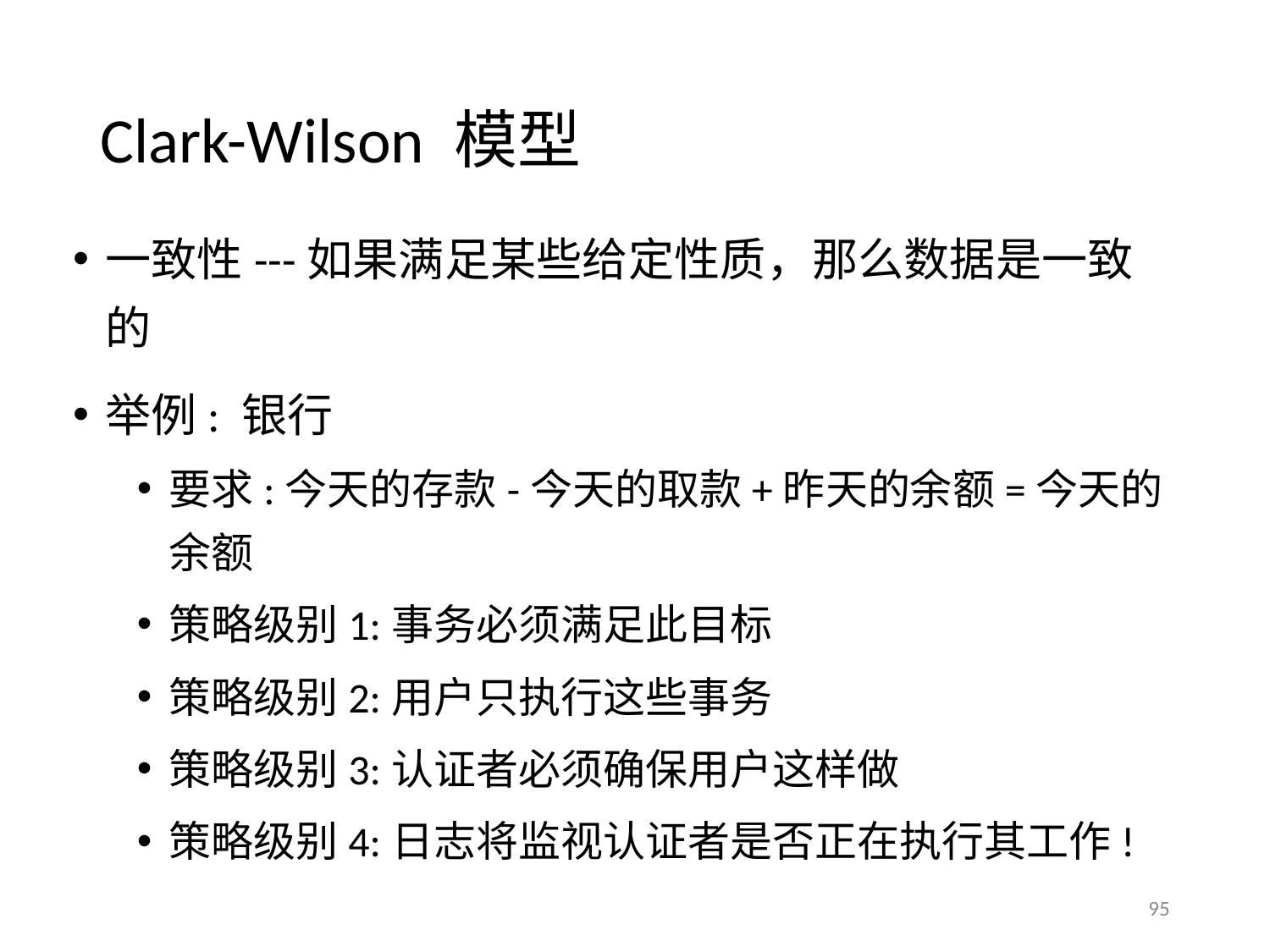

# Clark-Wilson 模型
一致性---如果满足某些给定性质，那么数据是一致的
举例: 银行
要求:今天的存款-今天的取款+昨天的余额=今天的余额
策略级别1:事务必须满足此目标
策略级别2:用户只执行这些事务
策略级别3:认证者必须确保用户这样做
策略级别4:日志将监视认证者是否正在执行其工作!
95